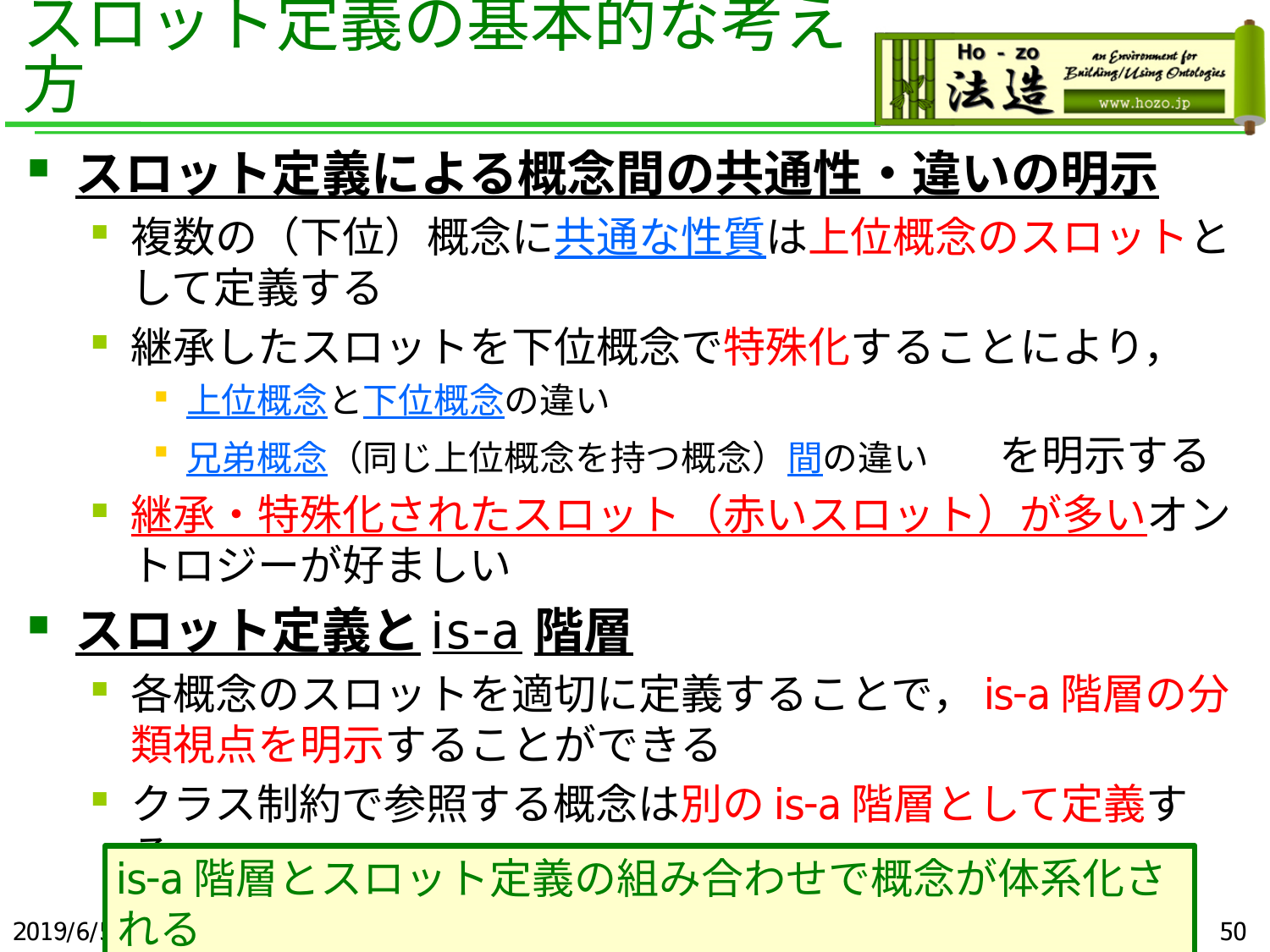

# スロット定義の基本的な考え方
スロット定義による概念間の共通性・違いの明示
複数の（下位）概念に共通な性質は上位概念のスロットとして定義する
継承したスロットを下位概念で特殊化することにより，
上位概念と下位概念の違い
兄弟概念（同じ上位概念を持つ概念）間の違い　　を明示する
継承・特殊化されたスロット（赤いスロット）が多いオントロジーが好ましい
スロット定義とis-a階層
各概念のスロットを適切に定義することで，is-a階層の分類視点を明示することができる
クラス制約で参照する概念は別のis-a階層として定義する．
is-a階層とスロット定義の組み合わせで概念が体系化される
2019/6/5
50